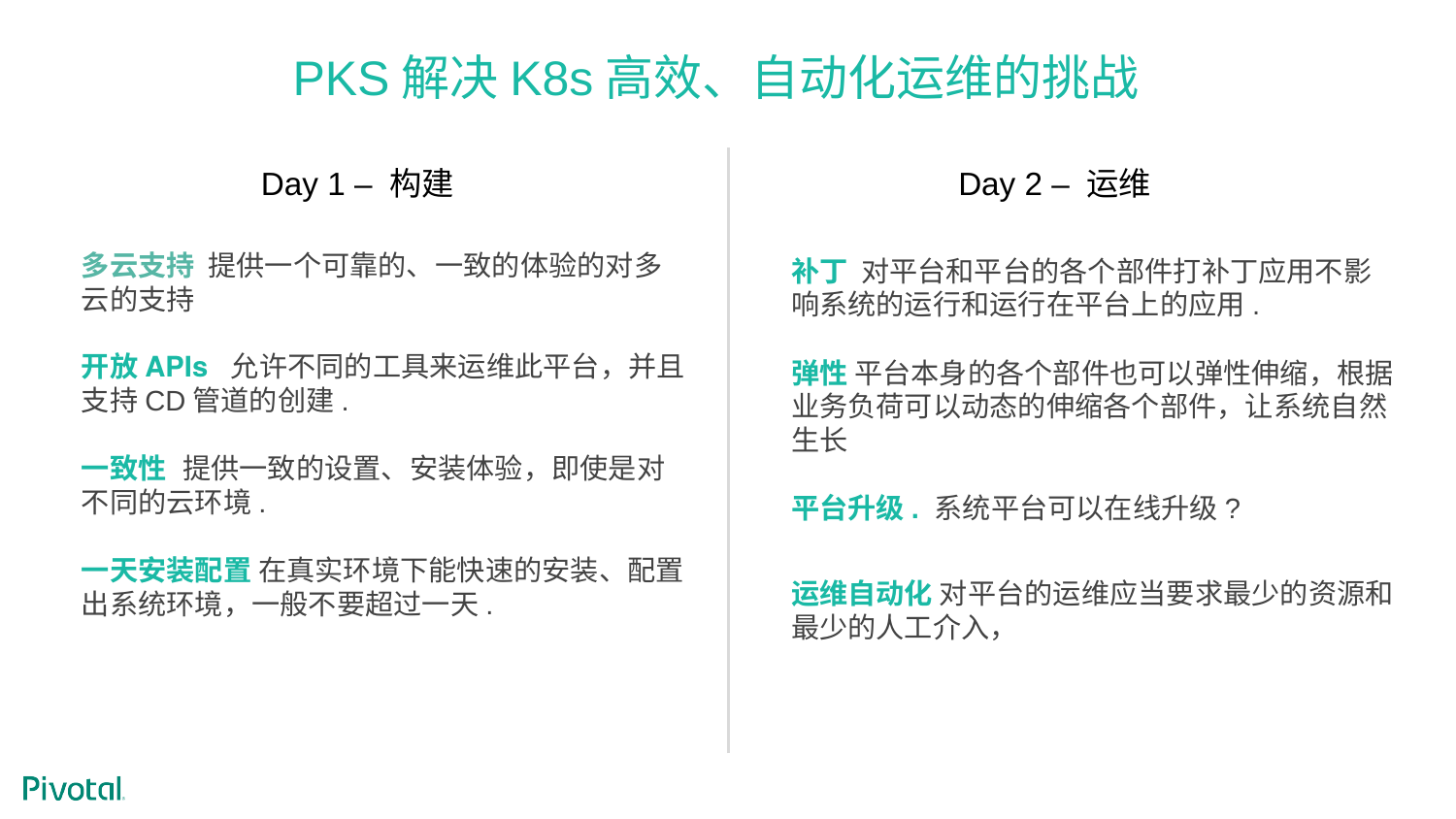

PKS解决K8s高效、自动化运维的挑战
Day 1 – 构建
Day 2 – 运维
多云支持  提供一个可靠的、一致的体验的对多云的支持

开放APIs  允许不同的工具来运维此平台，并且支持CD管道的创建.
一致性  提供一致的设置、安装体验，即使是对不同的云环境.
一天安装配置 在真实环境下能快速的安装、配置出系统环境，一般不要超过一天.

补丁  对平台和平台的各个部件打补丁应用不影响系统的运行和运行在平台上的应用.
弹性 平台本身的各个部件也可以弹性伸缩，根据业务负荷可以动态的伸缩各个部件，让系统自然生长
平台升级. 系统平台可以在线升级?

运维自动化 对平台的运维应当要求最少的资源和最少的人工介入，